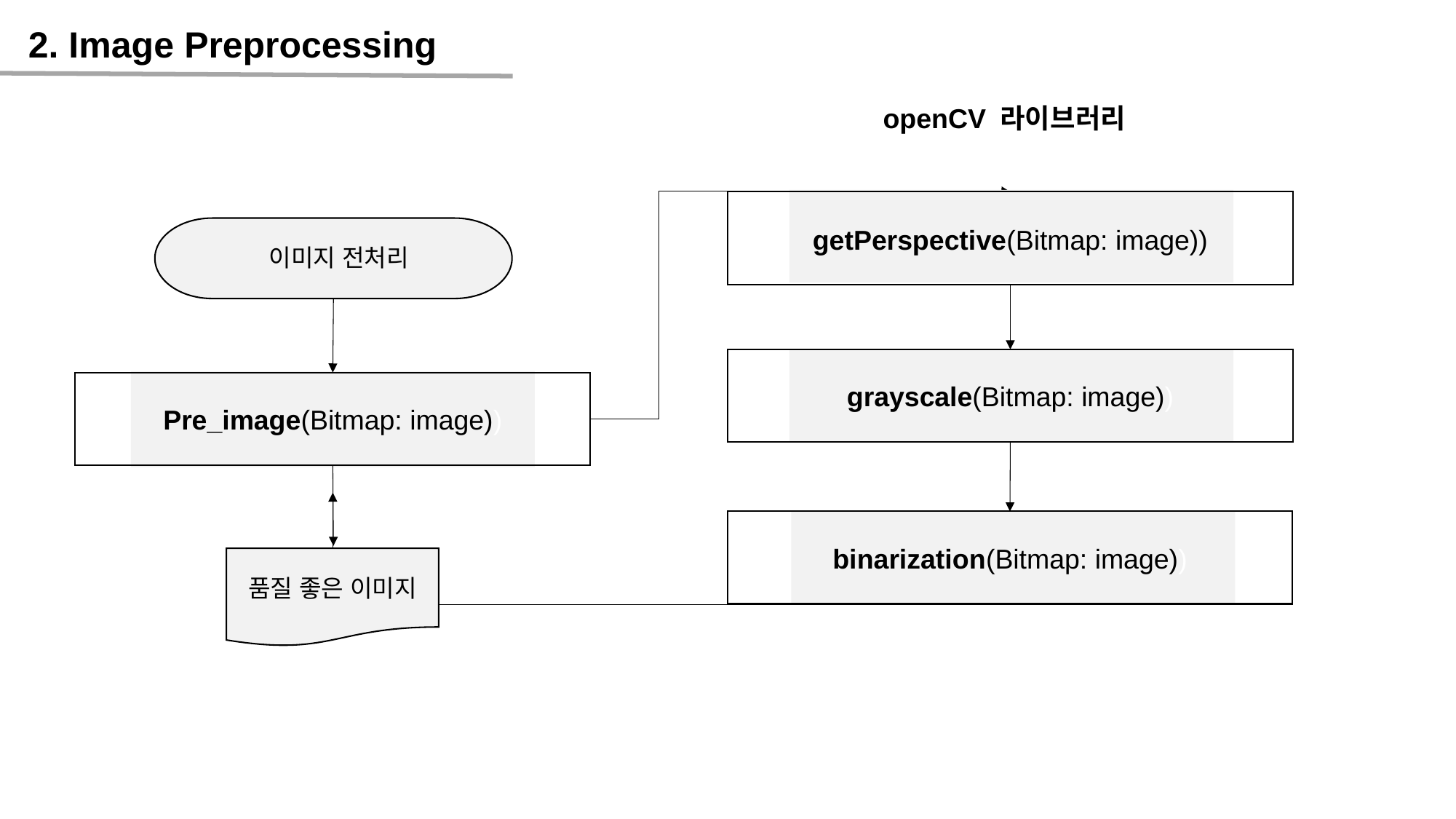

2. Image Preprocessing
openCV 라이브러리

getPerspective(Bitmap: image))

이미지 전처리

grayscale(Bitmap: image))

Pre_image(Bitmap: image))
binarization(Bitmap: image))

품질 좋은 이미지